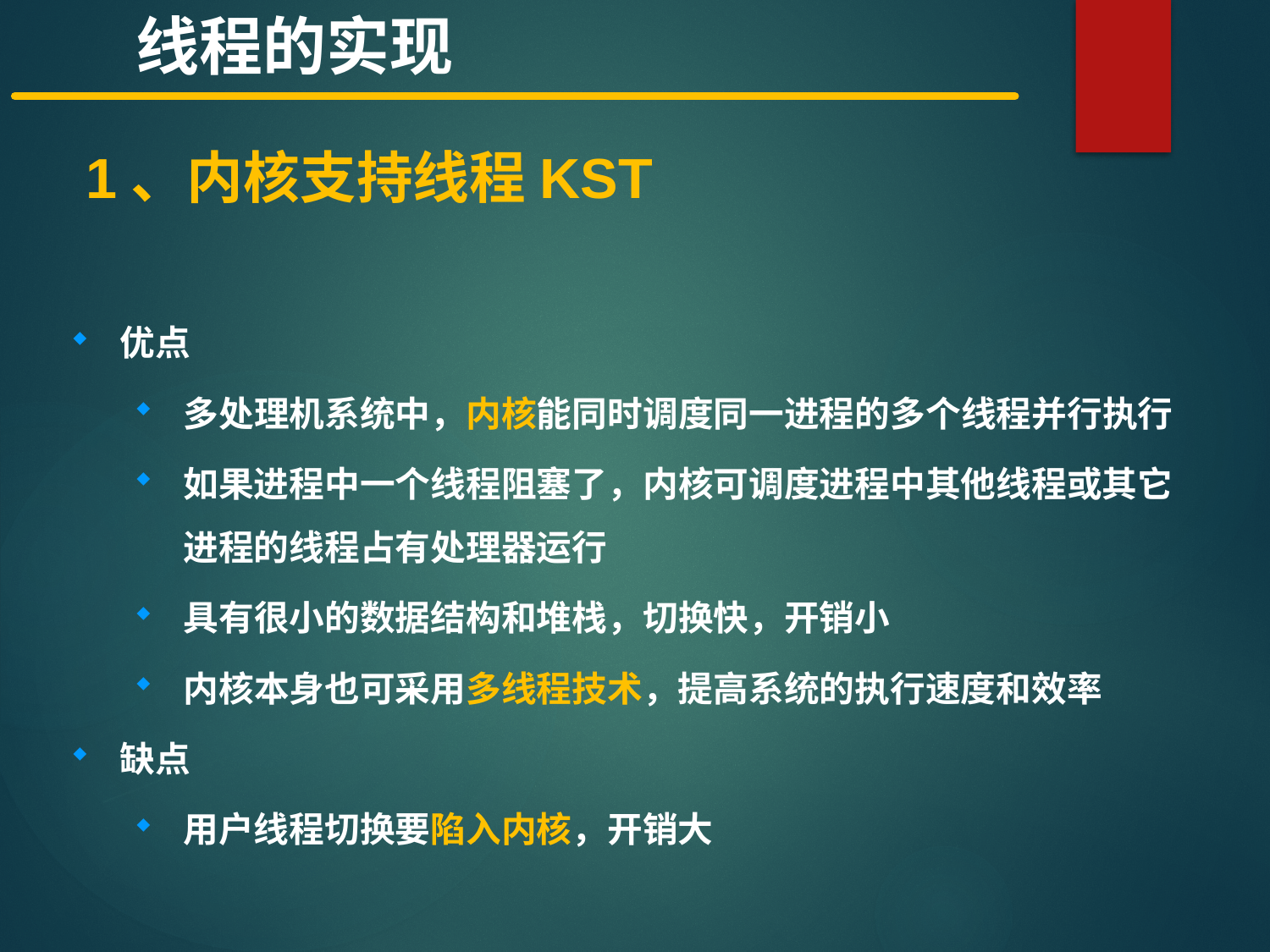

线程的实现
 1、内核支持线程KST
优点
多处理机系统中，内核能同时调度同一进程的多个线程并行执行
如果进程中一个线程阻塞了，内核可调度进程中其他线程或其它进程的线程占有处理器运行
具有很小的数据结构和堆栈，切换快，开销小
内核本身也可采用多线程技术，提高系统的执行速度和效率
缺点
用户线程切换要陷入内核，开销大